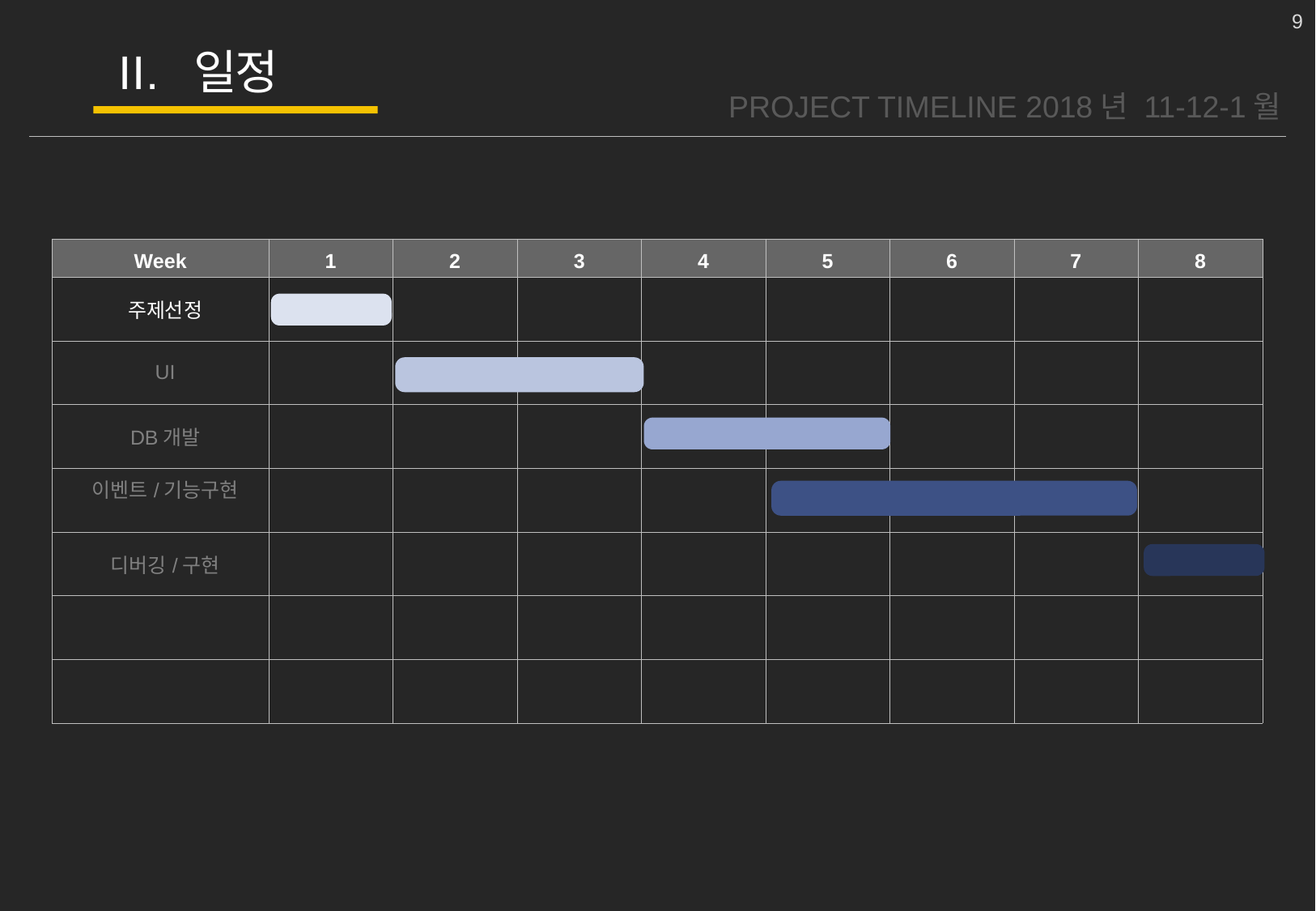

9
일정
PROJECT TIMELINE 2018년 11-12-1월

| Week | 1 | 2 | 3 | 4 | 5 | 6 | 7 | 8 |
| --- | --- | --- | --- | --- | --- | --- | --- | --- |
| 주제선정 |  |  |  |  |  |  |  |  |
| UI |  |  |  |  |  |  |  |  |
| DB개발 |  |  |  |  |  |  |  |  |
| 이벤트/기능구현 |  |  |  |  |  |  |  |  |
| 디버깅/구현 |  |  |  |  |  |  |  |  |
|  |  |  |  |  |  |  |  |  |
|  |  |  |  |  |  |  |  |  |